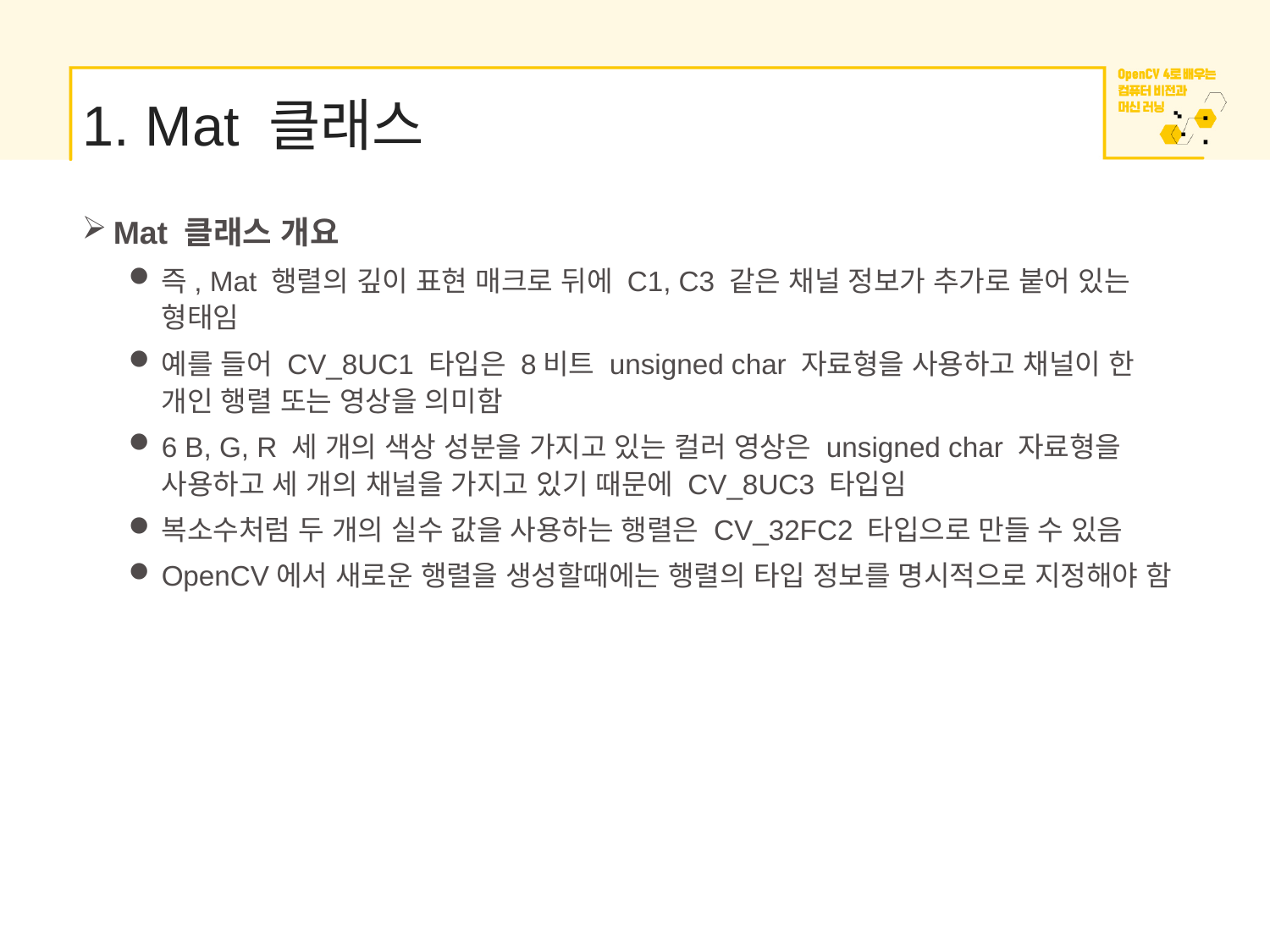

# 1. Mat 클래스
Mat 클래스 개요
즉, Mat 행렬의 깊이 표현 매크로 뒤에 C1, C3 같은 채널 정보가 추가로 붙어 있는 형태임
예를 들어 CV_8UC1 타입은 8비트 unsigned char 자료형을 사용하고 채널이 한 개인 행렬 또는 영상을 의미함
6 B, G, R 세 개의 색상 성분을 가지고 있는 컬러 영상은 unsigned char 자료형을 사용하고 세 개의 채널을 가지고 있기 때문에 CV_8UC3 타입임
복소수처럼 두 개의 실수 값을 사용하는 행렬은 CV_32FC2 타입으로 만들 수 있음
OpenCV에서 새로운 행렬을 생성할때에는 행렬의 타입 정보를 명시적으로 지정해야 함